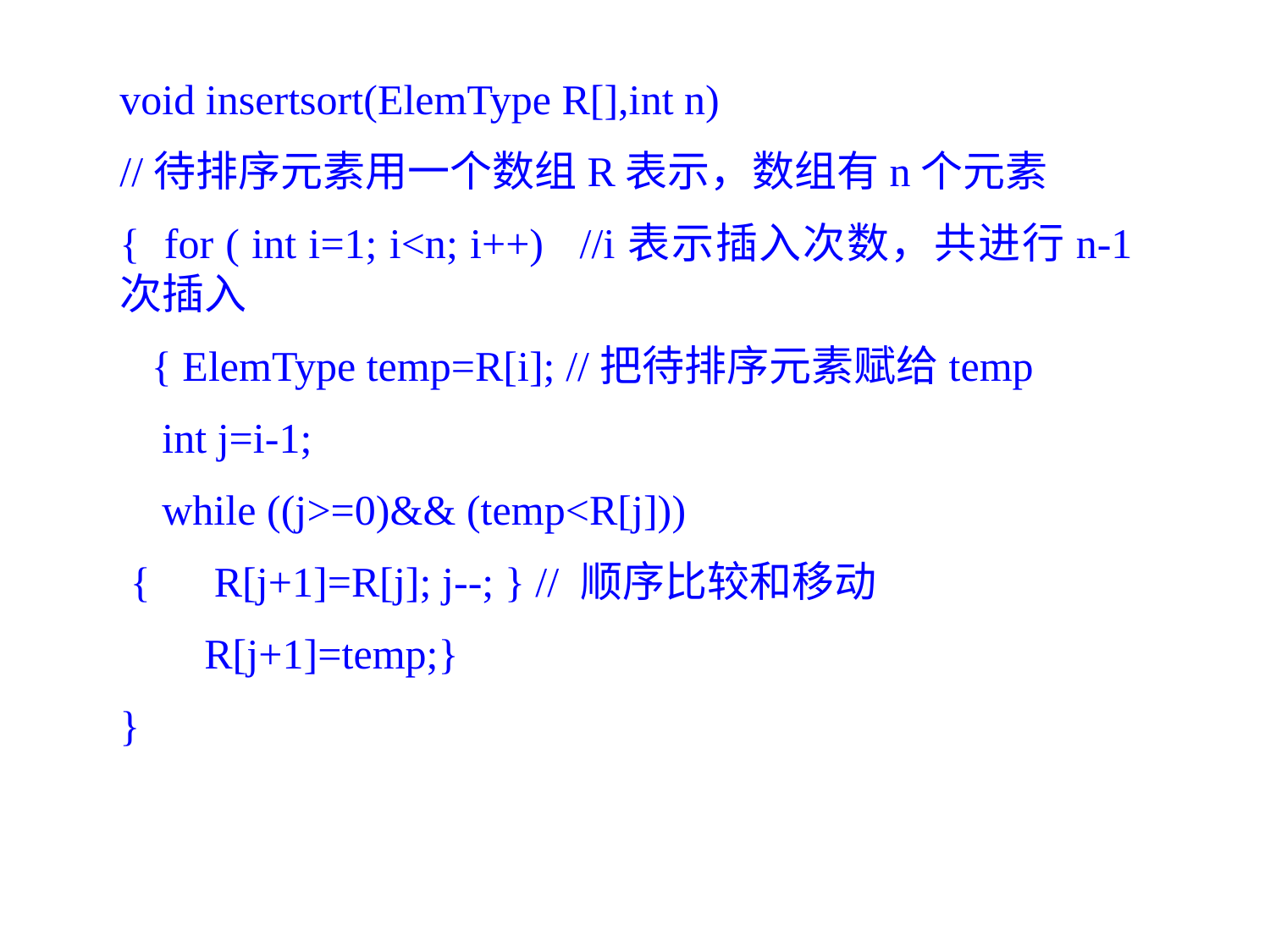

void insertsort(ElemType R[],int n)
//待排序元素用一个数组R表示，数组有n个元素
{  for ( int i=1; i<n; i++)   //i表示插入次数，共进行n-1次插入
   { ElemType temp=R[i]; //把待排序元素赋给temp
    int j=i-1;
    while ((j>=0)&& (temp<R[j]))
 {      R[j+1]=R[j]; j--; } // 顺序比较和移动
        R[j+1]=temp;}
}